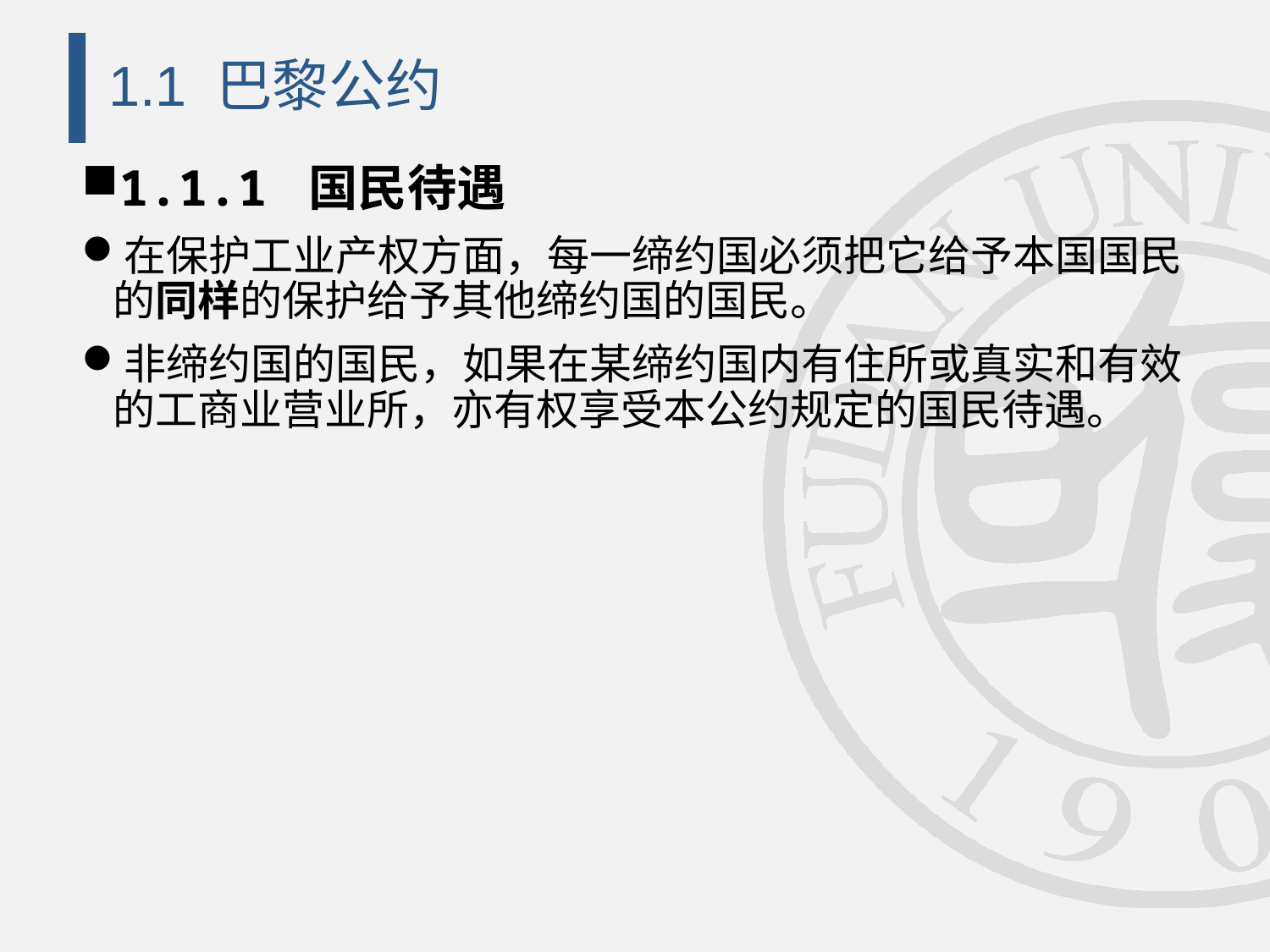

# 1.1 巴黎公约
1.1.1 国民待遇
在保护工业产权方面，每一缔约国必须把它给予本国国民的同样的保护给予其他缔约国的国民。
非缔约国的国民，如果在某缔约国内有住所或真实和有效的工商业营业所，亦有权享受本公约规定的国民待遇。